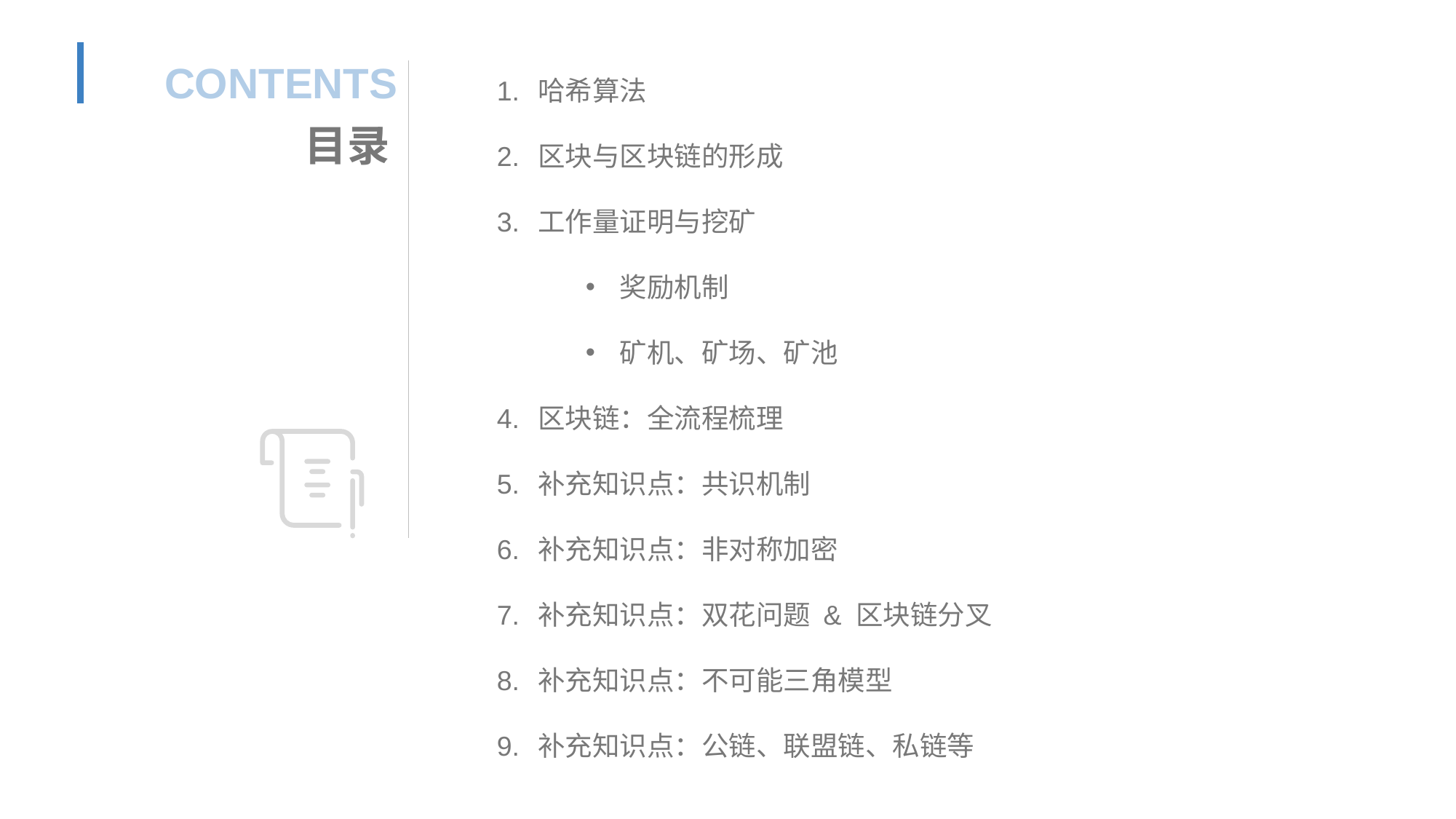

哈希算法
区块与区块链的形成
工作量证明与挖矿
奖励机制
矿机、矿场、矿池
区块链：全流程梳理
补充知识点：共识机制
补充知识点：非对称加密
补充知识点：双花问题 & 区块链分叉
补充知识点：不可能三角模型
补充知识点：公链、联盟链、私链等

CO NTENTS
目录